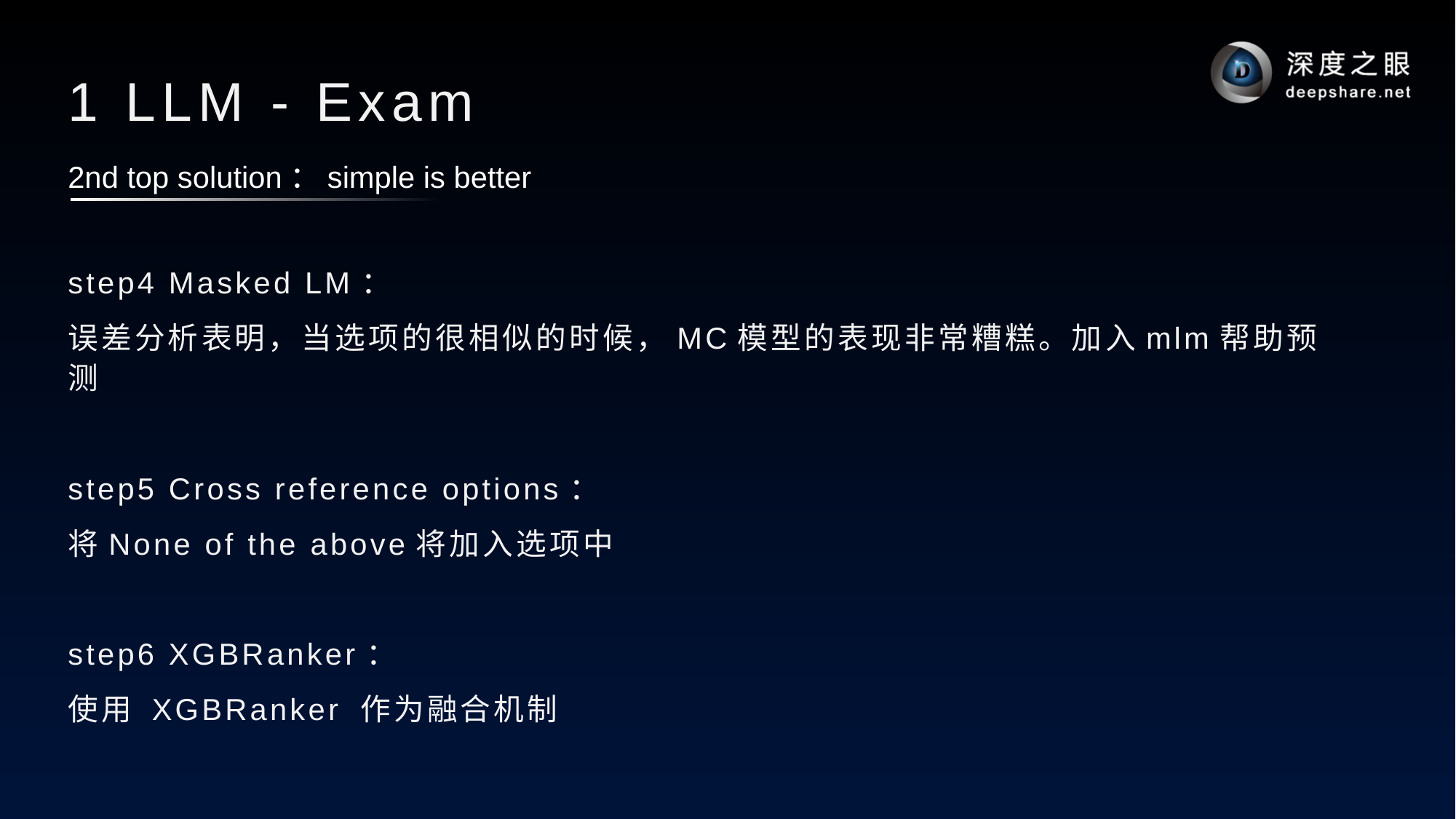

# 1 LLM - Exam
2nd top solution：simple is better
step4 Masked LM：
误差分析表明，当选项的很相似的时候，MC模型的表现非常糟糕。加入mlm帮助预测

step5 Cross reference options：
将None of the above将加入选项中

step6 XGBRanker：
使用 XGBRanker 作为融合机制